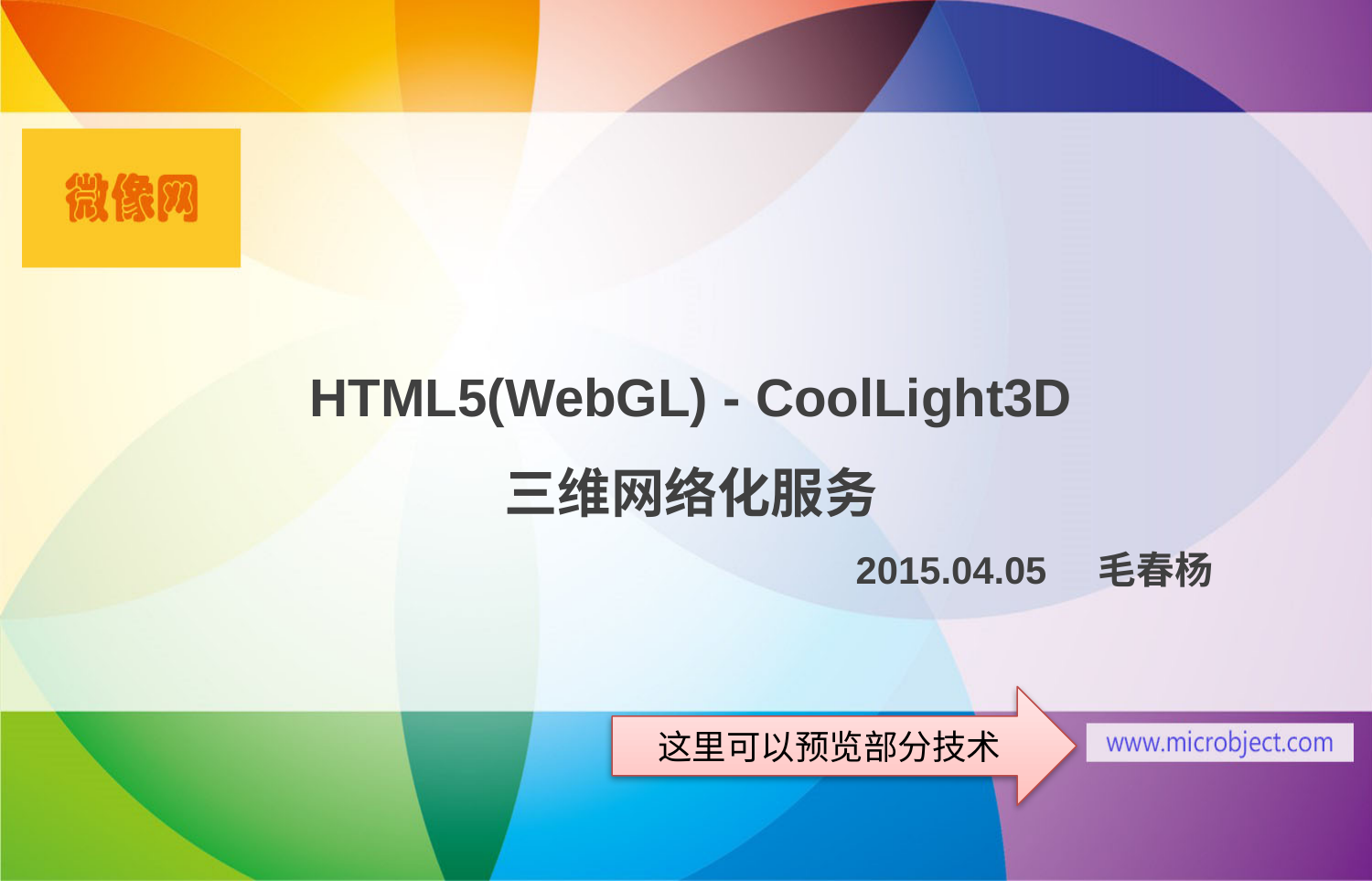

HTML5(WebGL) - CoolLight3D
三维网络化服务
					2015.04.05    毛春杨
这里可以预览部分技术